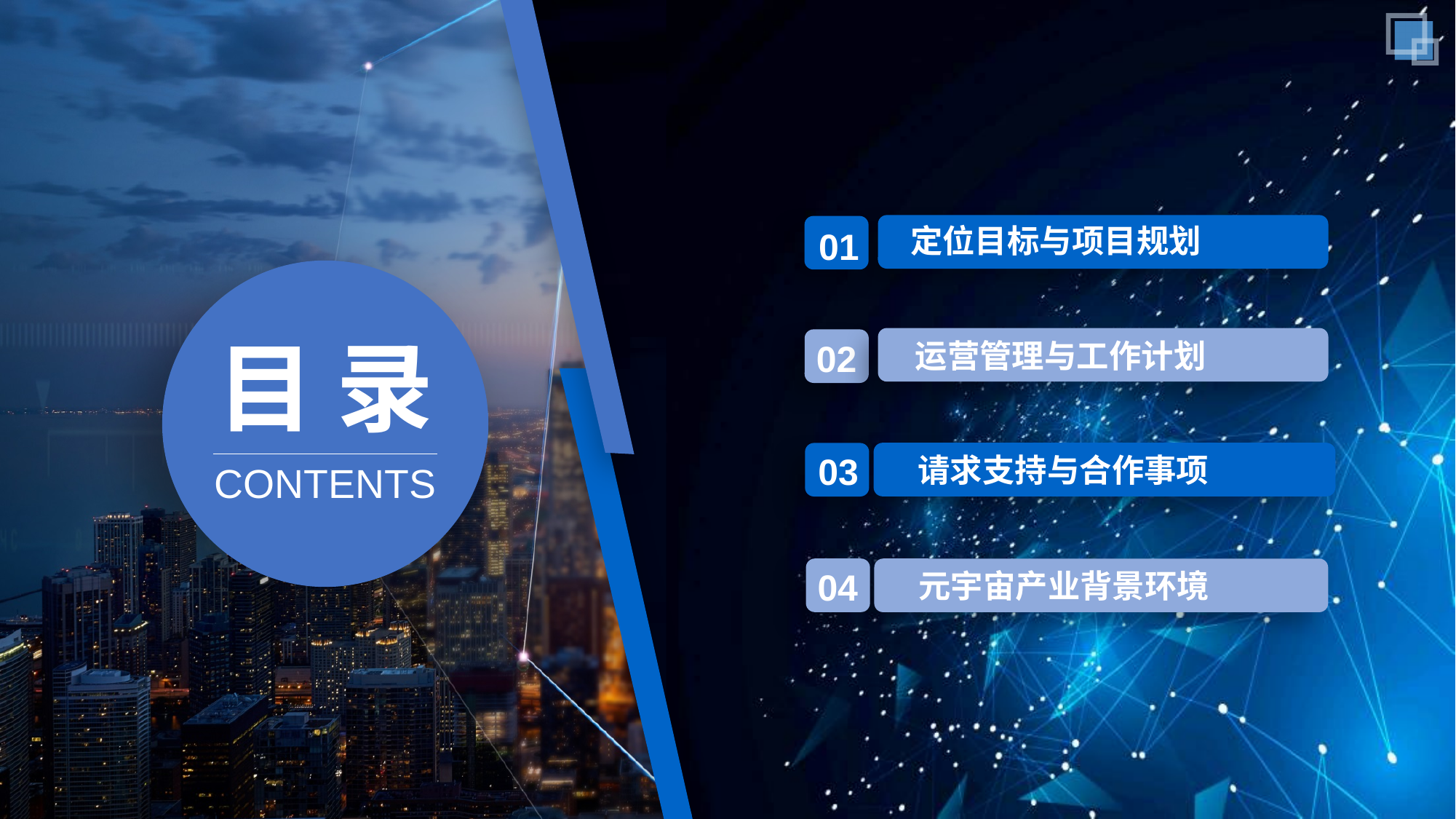

定位目标与项目规划

01

目 录
 运营管理与工作计划

02

  请求支持与合作事项

03
CONTENTS
  元宇宙产业背景环境

04